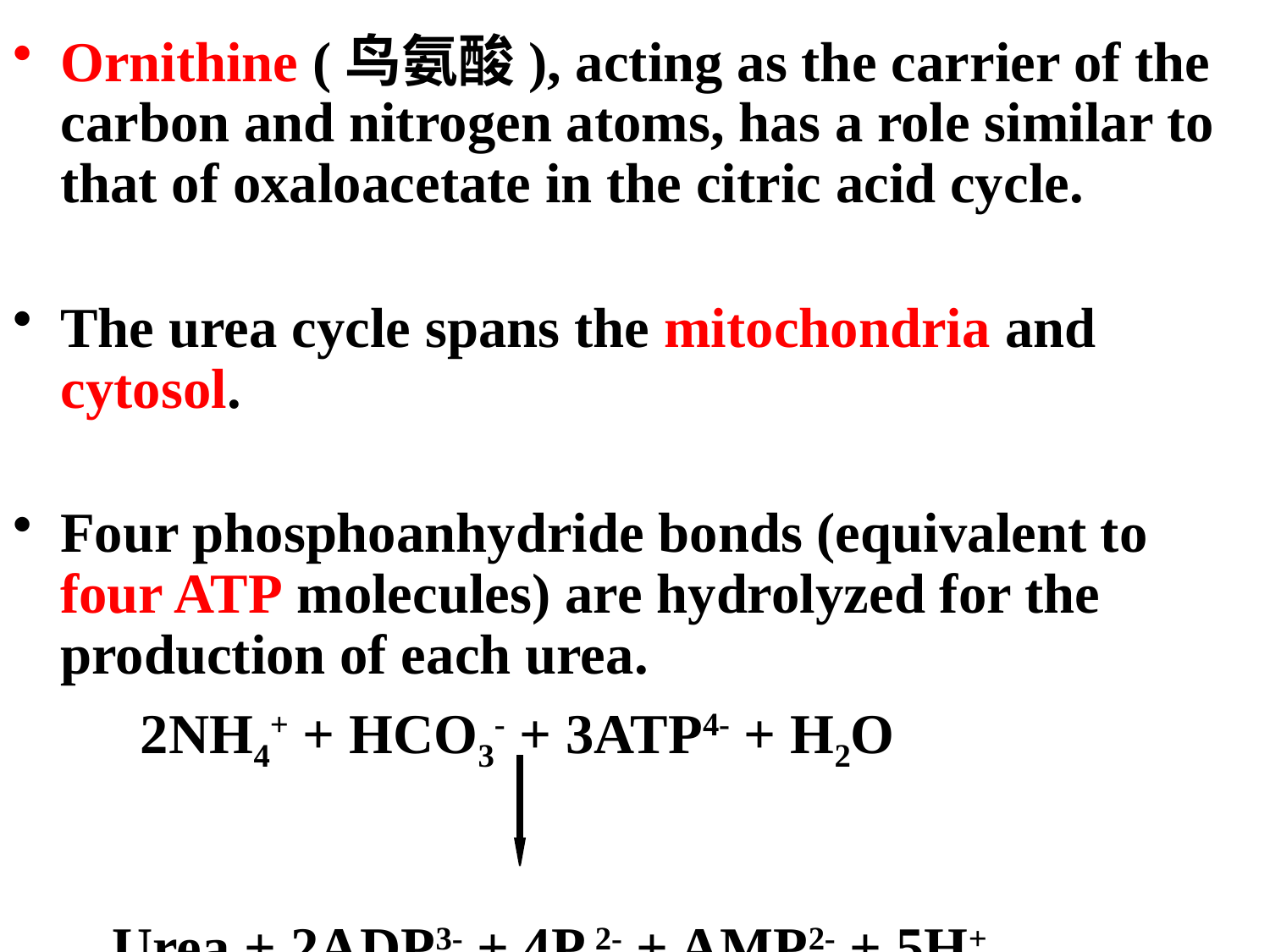

Ornithine (鸟氨酸), acting as the carrier of the carbon and nitrogen atoms, has a role similar to that of oxaloacetate in the citric acid cycle.

The urea cycle spans the mitochondria and cytosol.

Four phosphoanhydride bonds (equivalent to four ATP molecules) are hydrolyzed for the production of each urea.
         2NH4+ + HCO3- + 3ATP4- + H2O

       Urea + 2ADP3- + 4Pi2- + AMP2- + 5H+